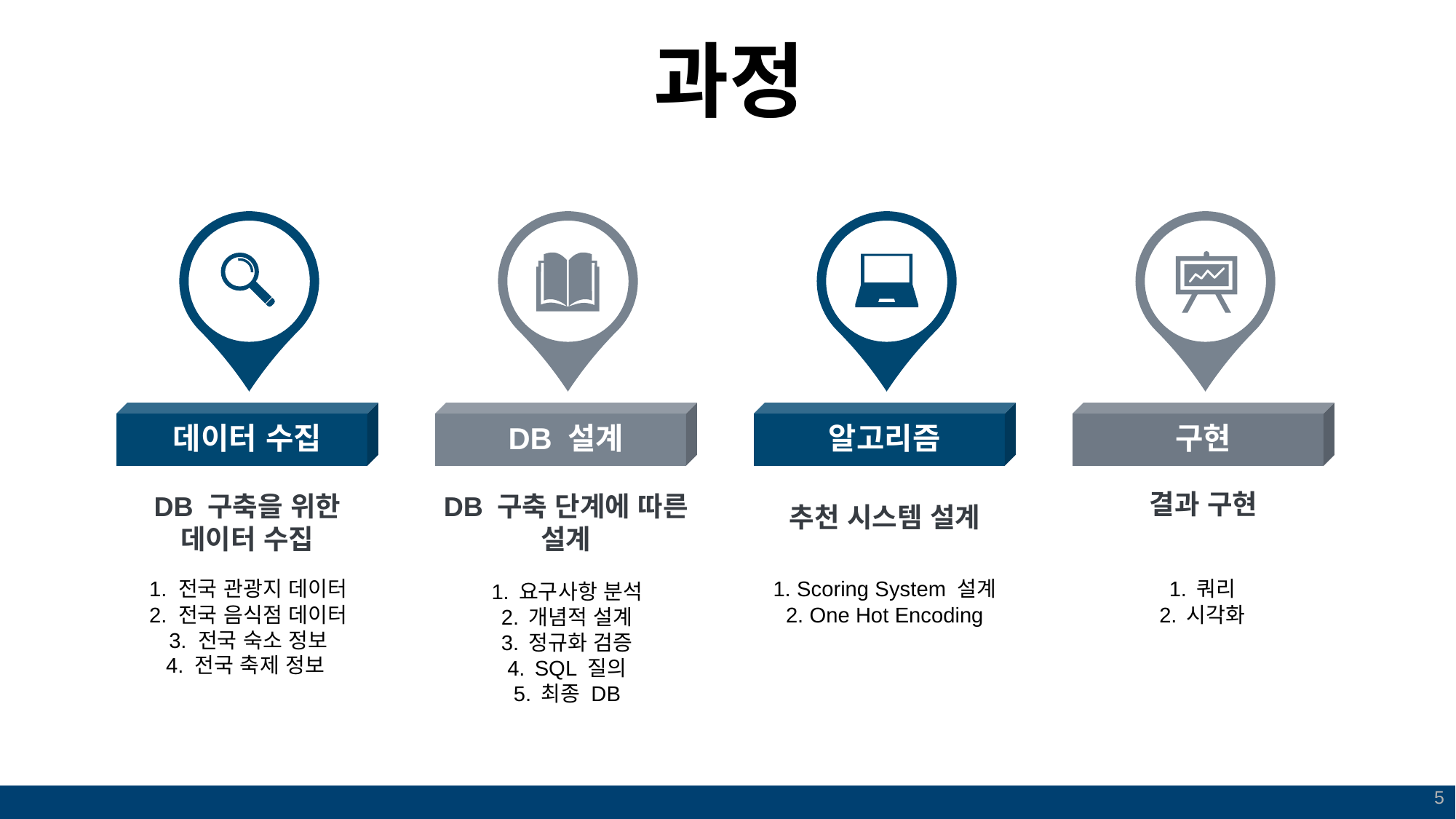

과정

데이터 수집
DB 설계
알고리즘
구현
결과 구현
쿼리
시각화
DB 구축을 위한 데이터 수집
1. 전국 관광지 데이터
2. 전국 음식점 데이터
3. 전국 숙소 정보
4. 전국 축제 정보
DB 구축 단계에 따른 설계
요구사항 분석
개념적 설계
정규화 검증
SQL 질의
최종 DB
추천 시스템 설계
1. Scoring System 설계
2. One Hot Encoding

5